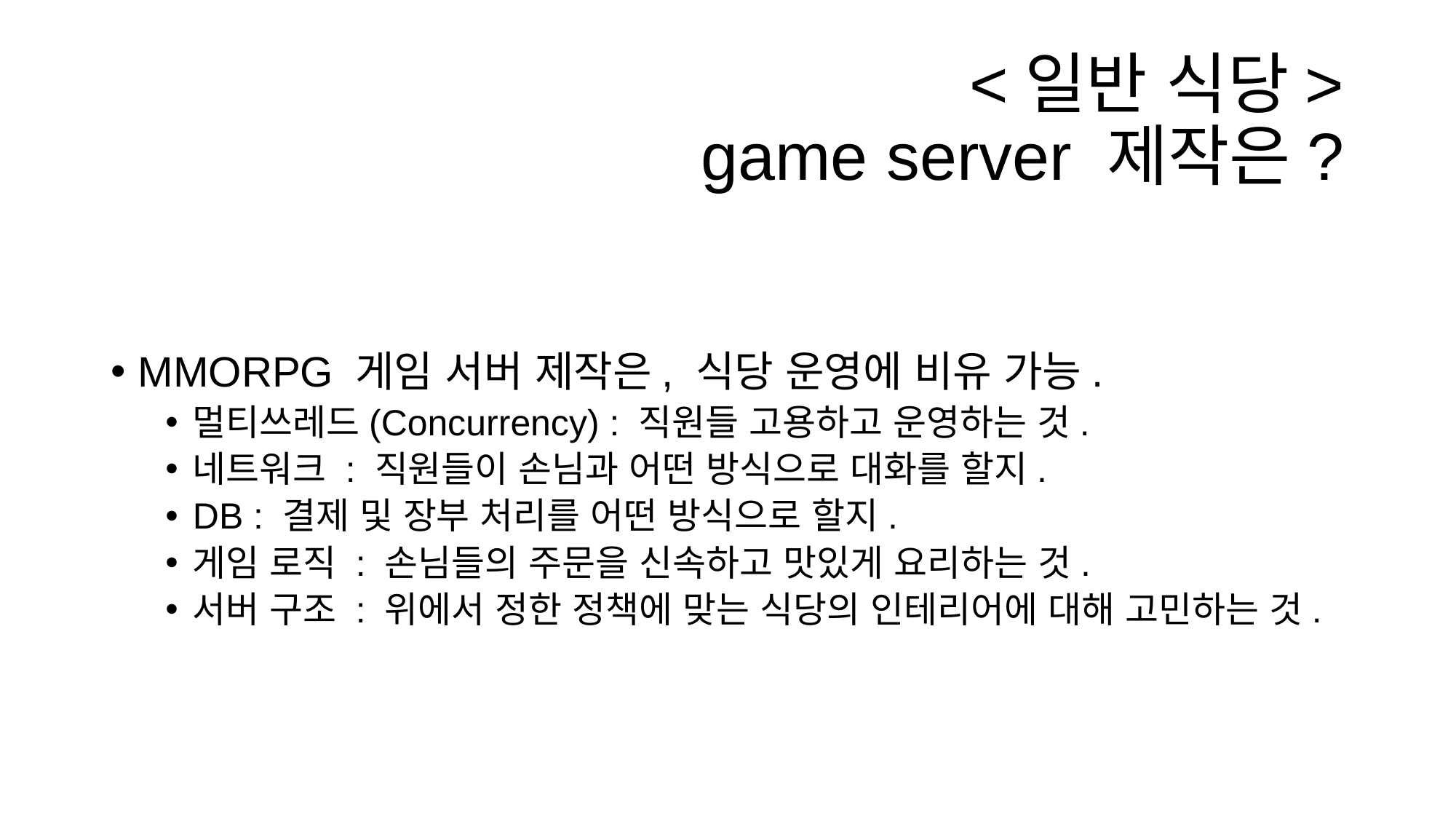

# <일반 식당> game server 제작은?

MMORPG 게임 서버 제작은, 식당 운영에 비유 가능.
멀티쓰레드(Concurrency) : 직원들 고용하고 운영하는 것.
네트워크 : 직원들이 손님과 어떤 방식으로 대화를 할지.
DB : 결제 및 장부 처리를 어떤 방식으로 할지.
게임 로직 : 손님들의 주문을 신속하고 맛있게 요리하는 것.
서버 구조 : 위에서 정한 정책에 맞는 식당의 인테리어에 대해 고민하는 것.